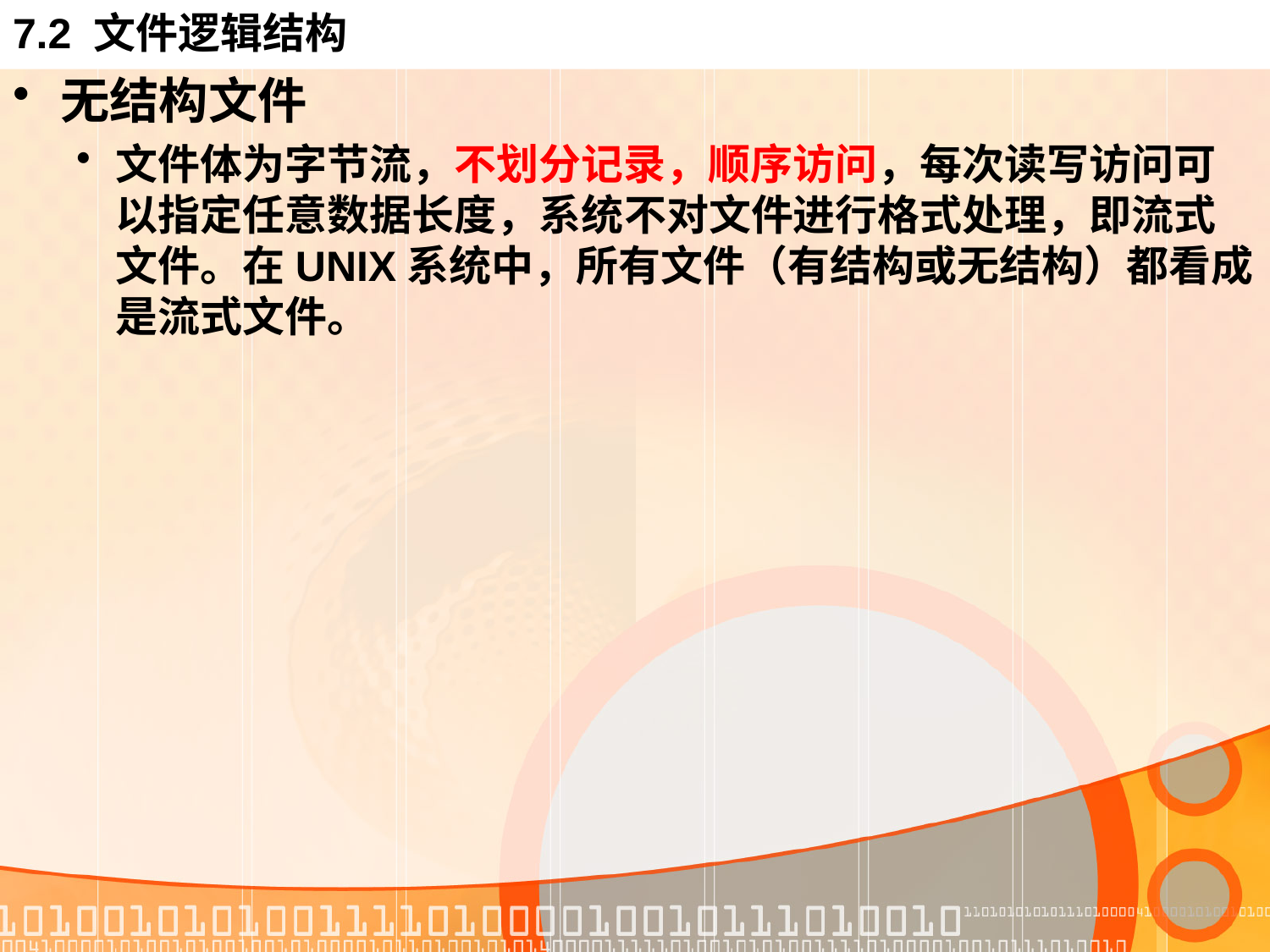

# 7.2 文件逻辑结构
无结构文件
文件体为字节流，不划分记录，顺序访问，每次读写访问可以指定任意数据长度，系统不对文件进行格式处理，即流式文件。在UNIX系统中，所有文件（有结构或无结构）都看成是流式文件。